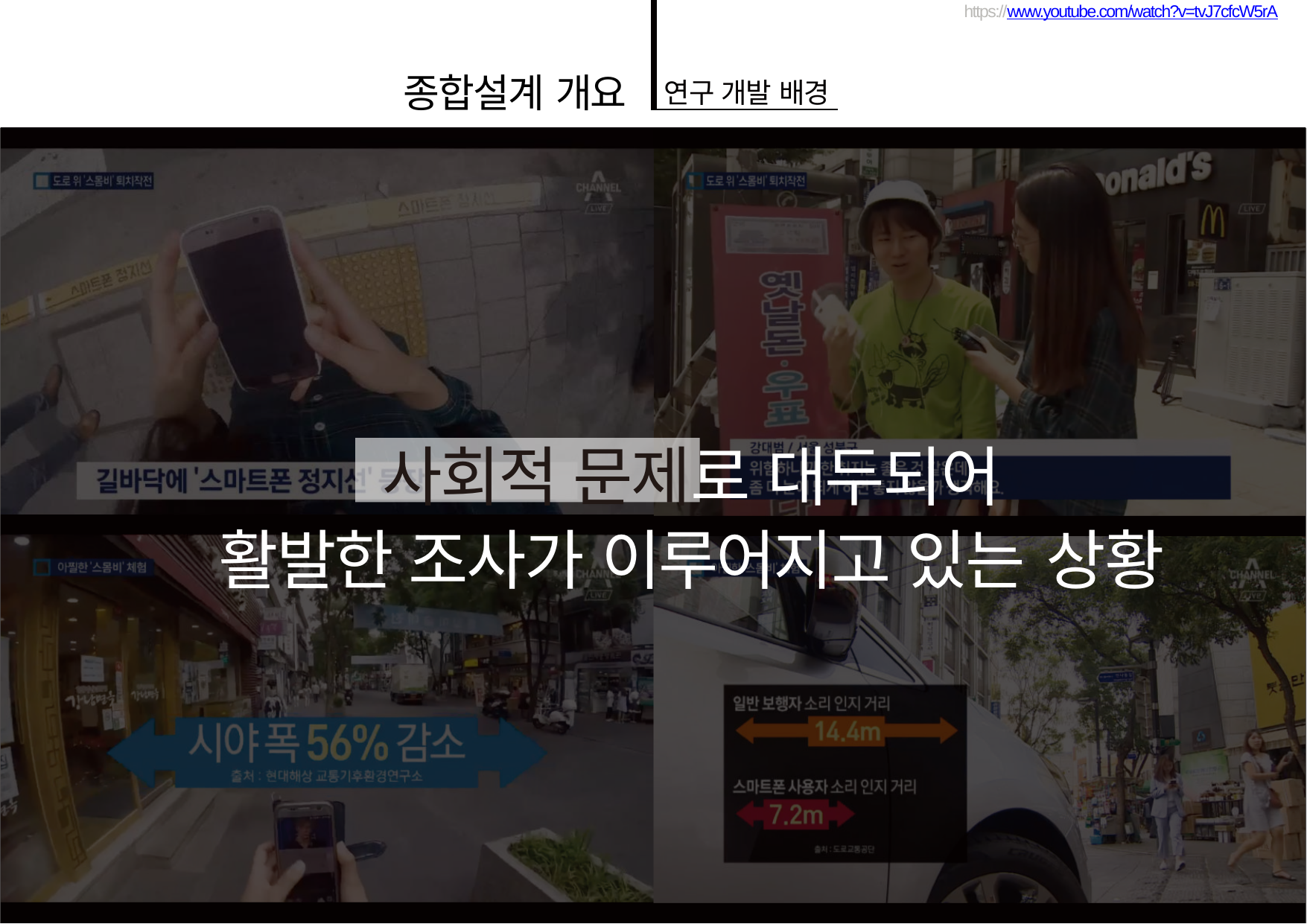

https://www.youtube.com/watch?v=tvJ7cfcW5rA

종합설계 개요
연구 개발 배경

사회적 문제로 대두되어
활발한 조사가 이루어지고 있는 상황